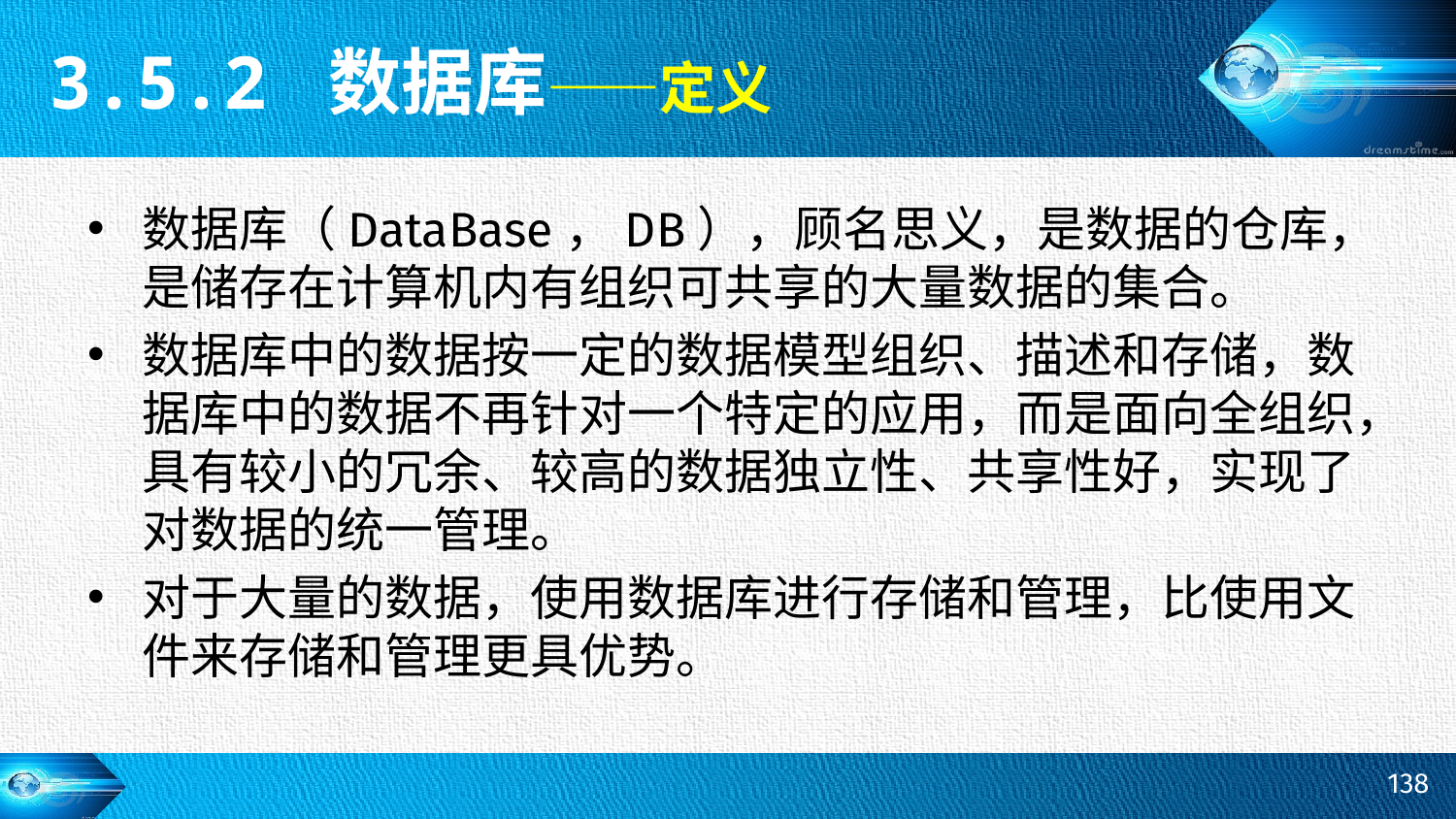

3.5.2 数据库——定义
数据库（DataBase，DB），顾名思义，是数据的仓库，是储存在计算机内有组织可共享的大量数据的集合。
数据库中的数据按一定的数据模型组织、描述和存储，数据库中的数据不再针对一个特定的应用，而是面向全组织，具有较小的冗余、较高的数据独立性、共享性好，实现了对数据的统一管理。
对于大量的数据，使用数据库进行存储和管理，比使用文件来存储和管理更具优势。

138